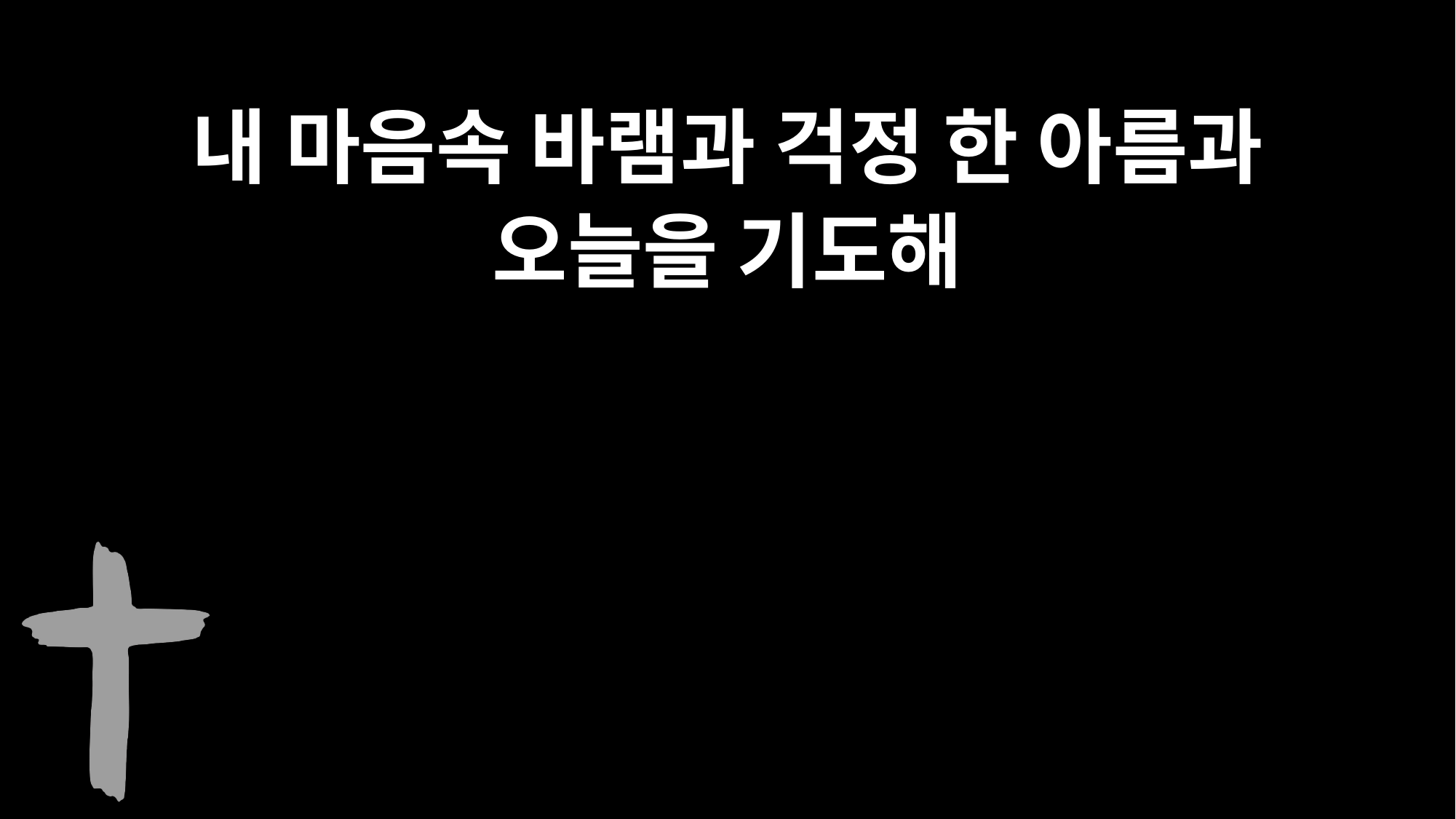

내 마음속 바램과 걱정 한 아름과
오늘을 기도해